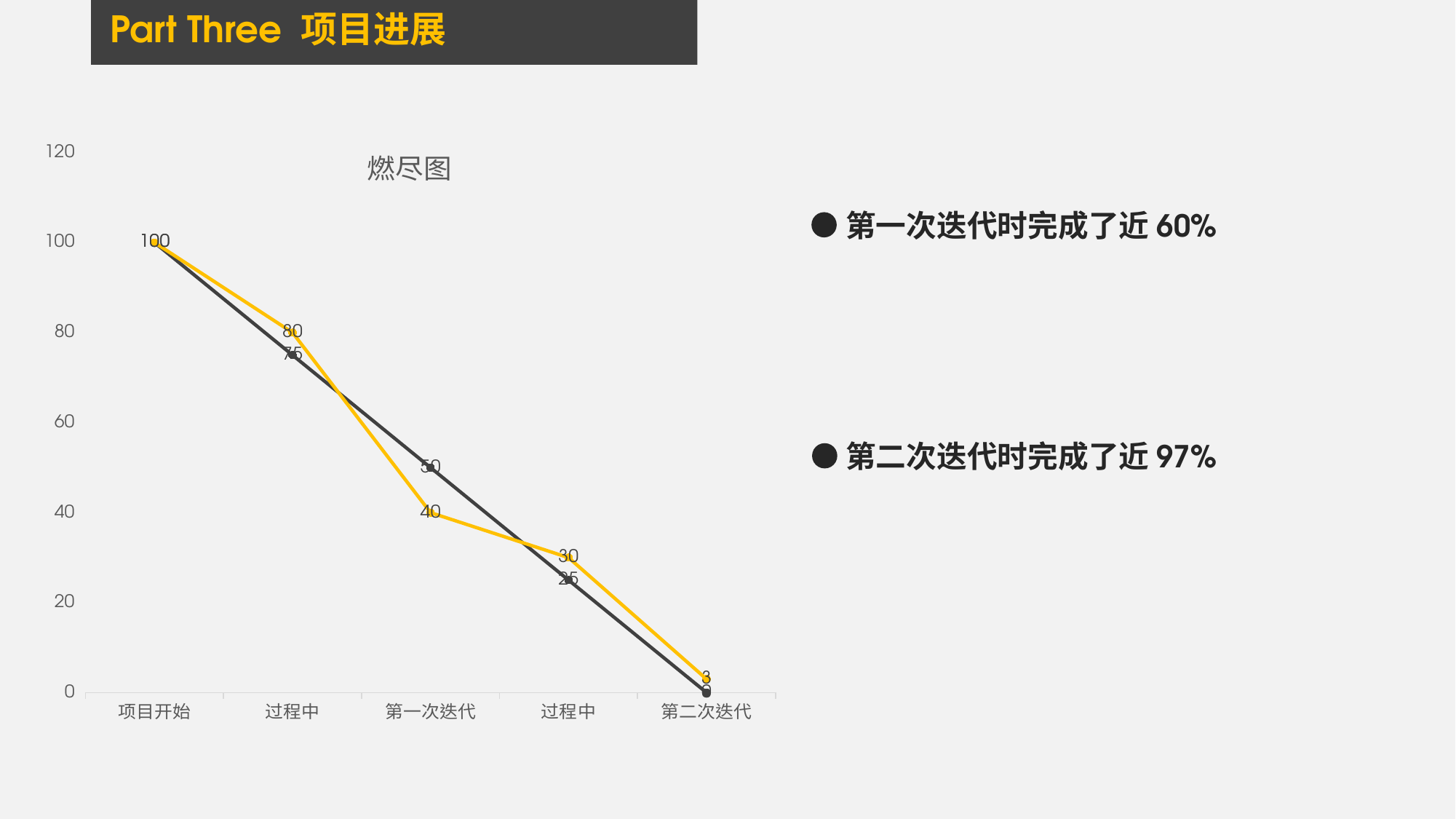

Part Three 项目进展

### Chart: 燃尽图

| Category | 系列 1 | 列1 | 系列 3 |
|---|---|---|---|
| 项目开始 | 100.0 | None | 100.0 |
| 过程中 | 75.0 | None | 80.0 |
| 第一次迭代 | 50.0 | None | 40.0 |
| 过程中 | 25.0 | None | 30.0 |
| 第二次迭代 | 0.0 | None | 3.0 |
第一次迭代时完成了近60%

第二次迭代时完成了近97%